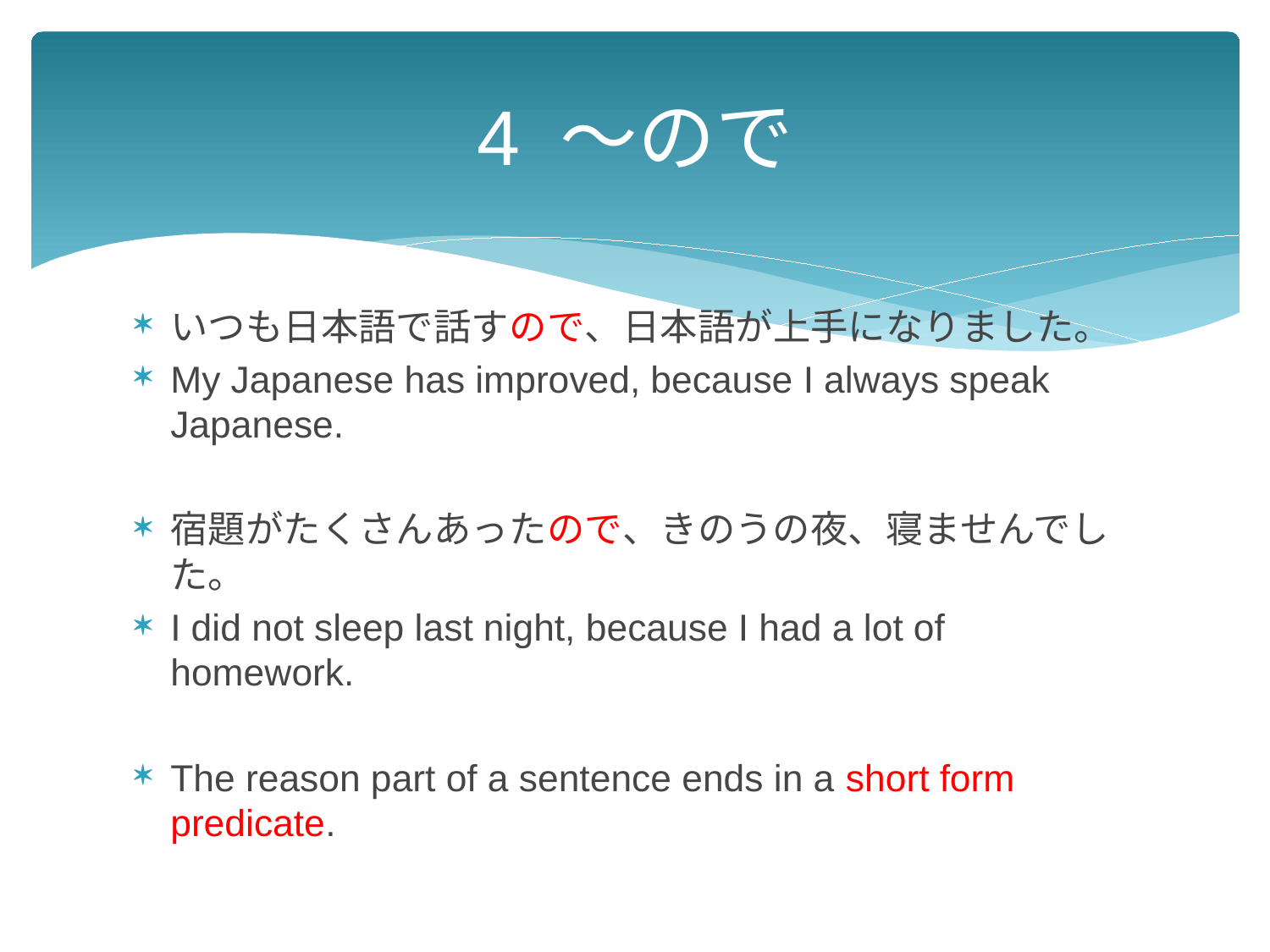

# 4 ～ので
いつも日本語で話すので、日本語が上手になりました。
My Japanese has improved, because I always speak Japanese.

宿題がたくさんあったので、きのうの夜、寝ませんでした。
I did not sleep last night, because I had a lot of homework.

The reason part of a sentence ends in a short form predicate.